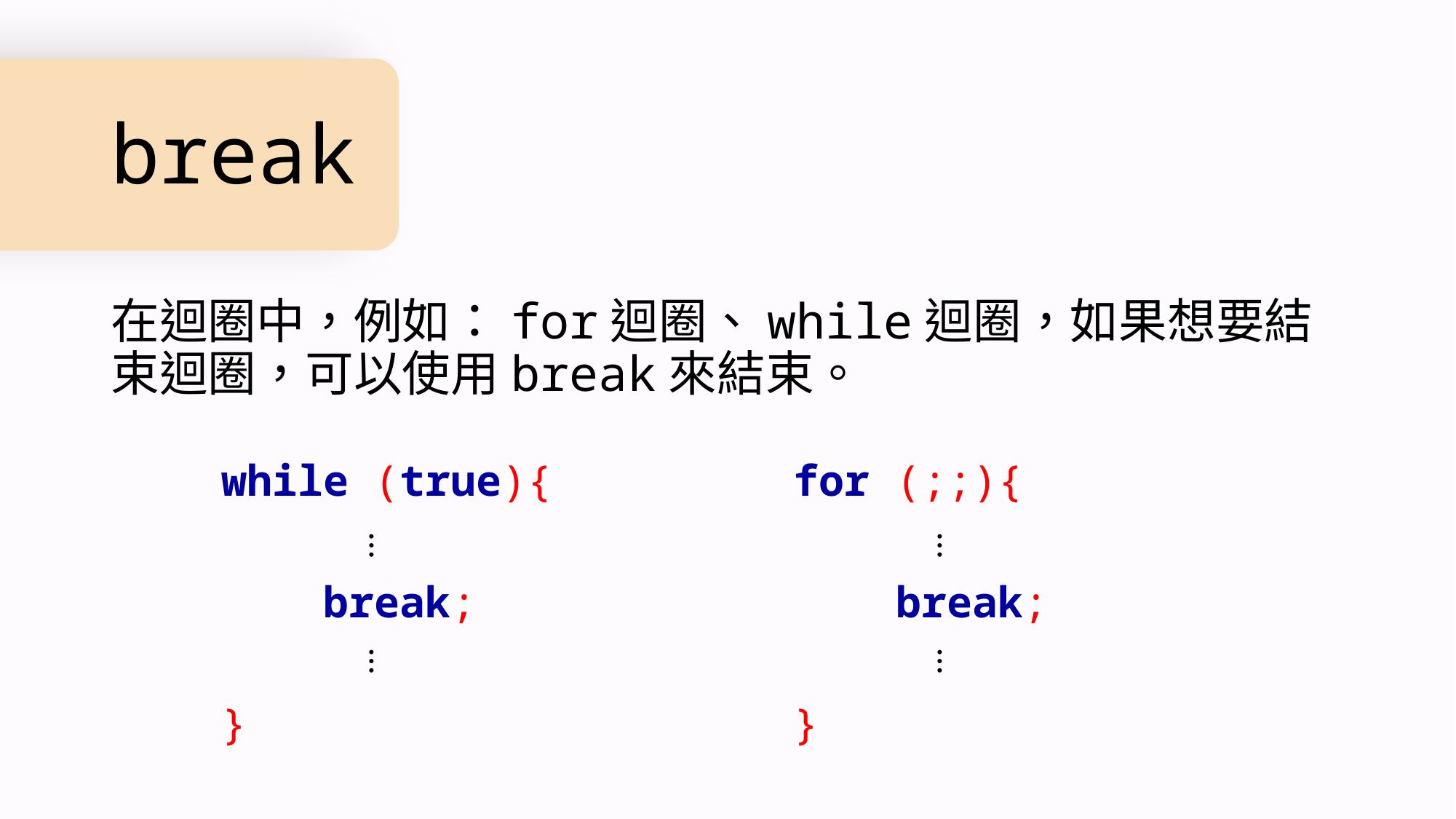

# break
在迴圈中，例如：for迴圈、while迴圈，如果想要結束迴圈，可以使用break來結束。
while (true){

    break;

}
for (;;){

    break;

}
…
…
…
…